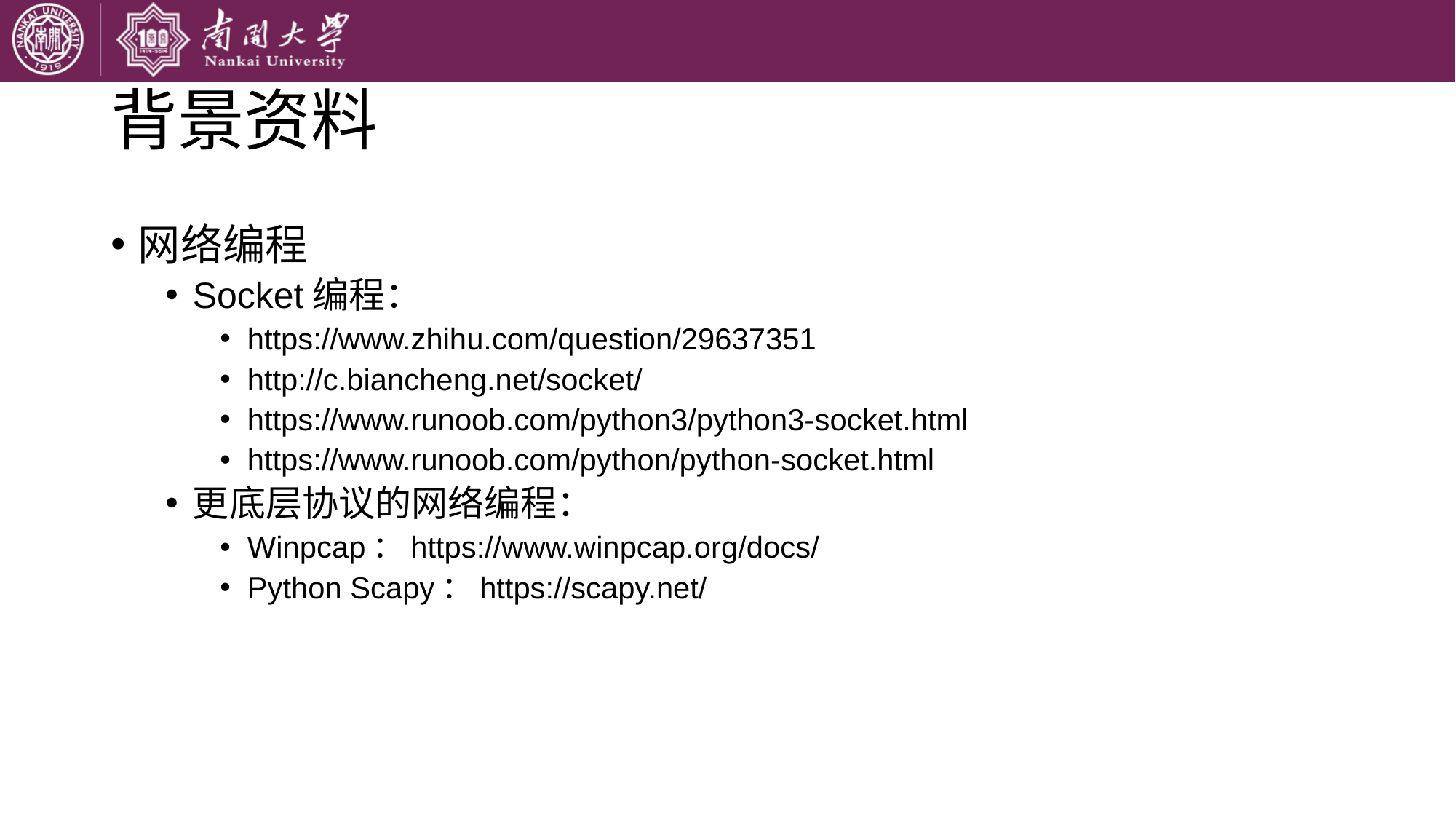

# 背景资料
网络编程
Socket编程：
https://www.zhihu.com/question/29637351
http://c.biancheng.net/socket/
https://www.runoob.com/python3/python3-socket.html
https://www.runoob.com/python/python-socket.html
更底层协议的网络编程：
Winpcap：https://www.winpcap.org/docs/
Python Scapy：https://scapy.net/